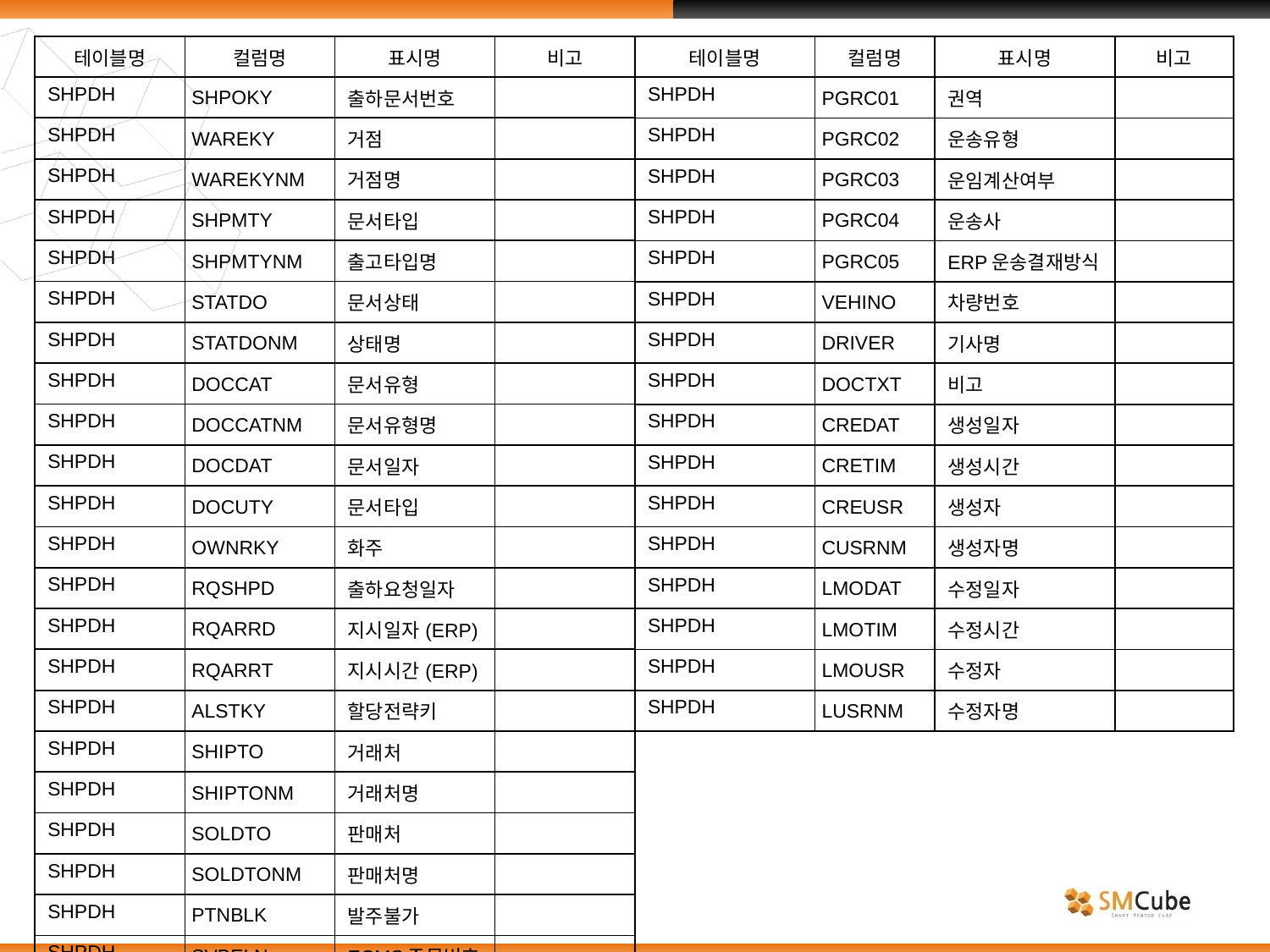

| 테이블명 | 컬럼명 | 표시명 | 비고 |
| --- | --- | --- | --- |
| SHPDH | SHPOKY | 출하문서번호 |  |
| SHPDH | WAREKY | 거점 |  |
| SHPDH | WAREKYNM | 거점명 |  |
| SHPDH | SHPMTY | 문서타입 |  |
| SHPDH | SHPMTYNM | 출고타입명 |  |
| SHPDH | STATDO | 문서상태 |  |
| SHPDH | STATDONM | 상태명 |  |
| SHPDH | DOCCAT | 문서유형 |  |
| SHPDH | DOCCATNM | 문서유형명 |  |
| SHPDH | DOCDAT | 문서일자 |  |
| SHPDH | DOCUTY | 문서타입 |  |
| SHPDH | OWNRKY | 화주 |  |
| SHPDH | RQSHPD | 출하요청일자 |  |
| SHPDH | RQARRD | 지시일자(ERP) |  |
| SHPDH | RQARRT | 지시시간(ERP) |  |
| SHPDH | ALSTKY | 할당전략키 |  |
| SHPDH | SHIPTO | 거래처 |  |
| SHPDH | SHIPTONM | 거래처명 |  |
| SHPDH | SOLDTO | 판매처 |  |
| SHPDH | SOLDTONM | 판매처명 |  |
| SHPDH | PTNBLK | 발주불가 |  |
| SHPDH | SVBELN | ECMS주문번호 |  |
| 테이블명 | 컬럼명 | 표시명 | 비고 |
| --- | --- | --- | --- |
| SHPDH | PGRC01 | 권역 |  |
| SHPDH | PGRC02 | 운송유형 |  |
| SHPDH | PGRC03 | 운임계산여부 |  |
| SHPDH | PGRC04 | 운송사 |  |
| SHPDH | PGRC05 | ERP운송결재방식 |  |
| SHPDH | VEHINO | 차량번호 |  |
| SHPDH | DRIVER | 기사명 |  |
| SHPDH | DOCTXT | 비고 |  |
| SHPDH | CREDAT | 생성일자 |  |
| SHPDH | CRETIM | 생성시간 |  |
| SHPDH | CREUSR | 생성자 |  |
| SHPDH | CUSRNM | 생성자명 |  |
| SHPDH | LMODAT | 수정일자 |  |
| SHPDH | LMOTIM | 수정시간 |  |
| SHPDH | LMOUSR | 수정자 |  |
| SHPDH | LUSRNM | 수정자명 |  |